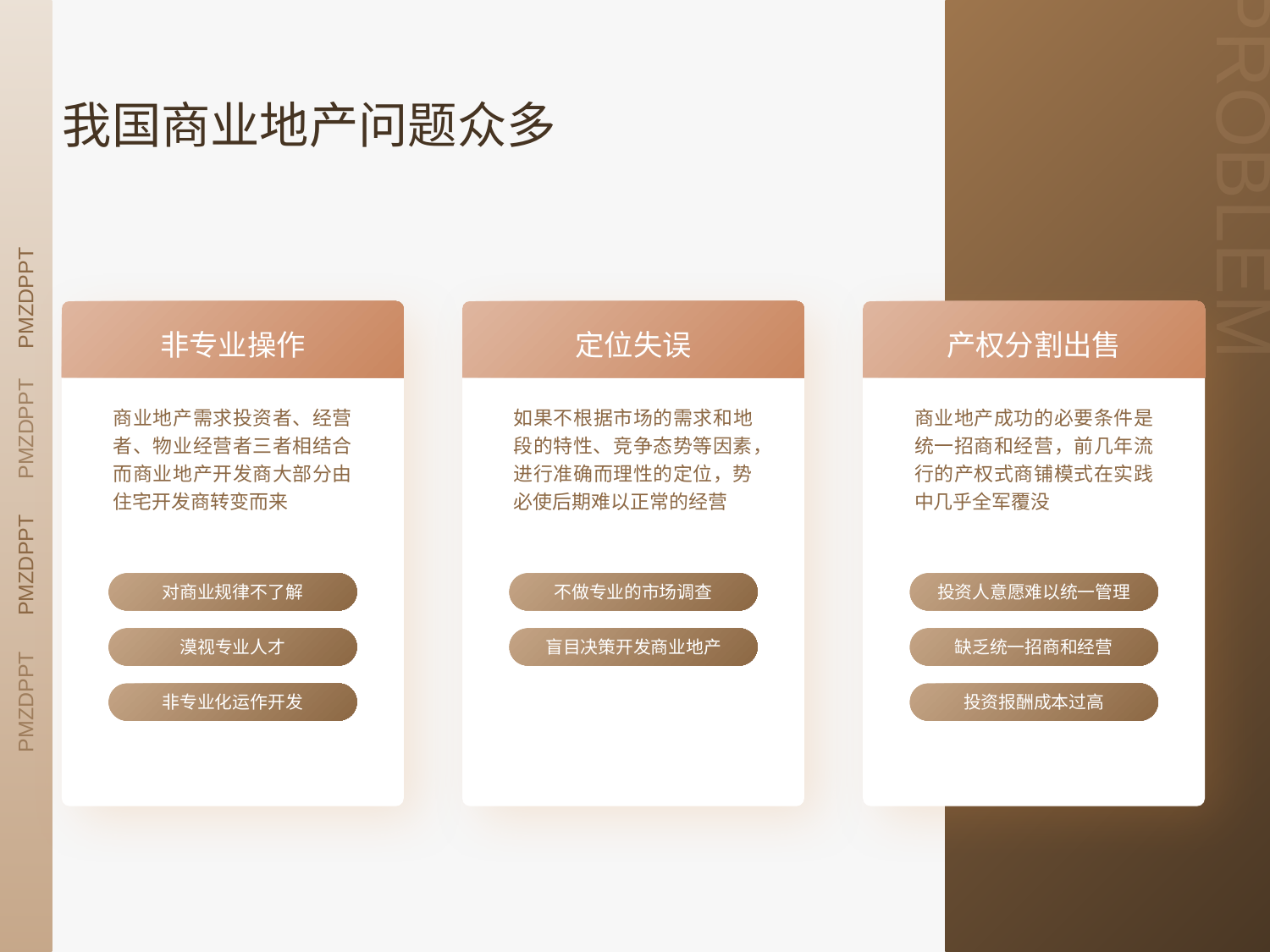

PROBLEM

我国商业地产问题众多

非专业操作
定位失误
产权分割出售
商业地产需求投资者、经营者、物业经营者三者相结合而商业地产开发商大部分由住宅开发商转变而来
如果不根据市场的需求和地段的特性、竞争态势等因素，进行准确而理性的定位，势必使后期难以正常的经营
商业地产成功的必要条件是统一招商和经营，前几年流行的产权式商铺模式在实践中几乎全军覆没
 PMZDPPT      PMZDPPT      PMZDPPT     PMZDPPT
对商业规律不了解
不做专业的市场调查
投资人意愿难以统一管理
漠视专业人才
盲目决策开发商业地产
缺乏统一招商和经营
非专业化运作开发
投资报酬成本过高